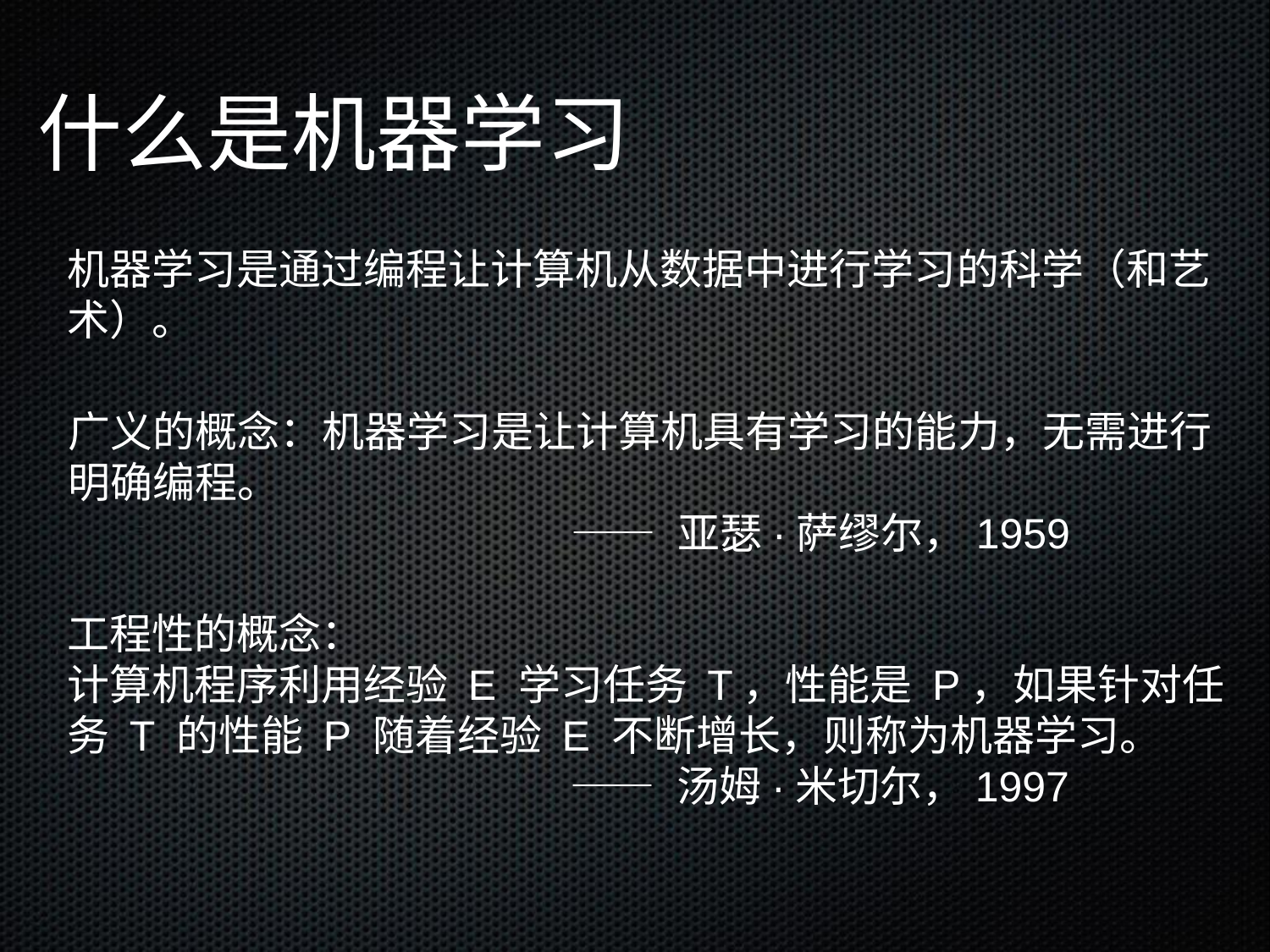

什么是机器学习
机器学习是通过编程让计算机从数据中进行学习的科学（和艺术）。
广义的概念：机器学习是让计算机具有学习的能力，无需进行明确编程。
                                                     —— 亚瑟·萨缪尔，1959
工程性的概念：
计算机程序利用经验 E 学习任务 T，性能是 P，如果针对任务 T 的性能 P 随着经验 E 不断增长，则称为机器学习。
                                                     —— 汤姆·米切尔，1997